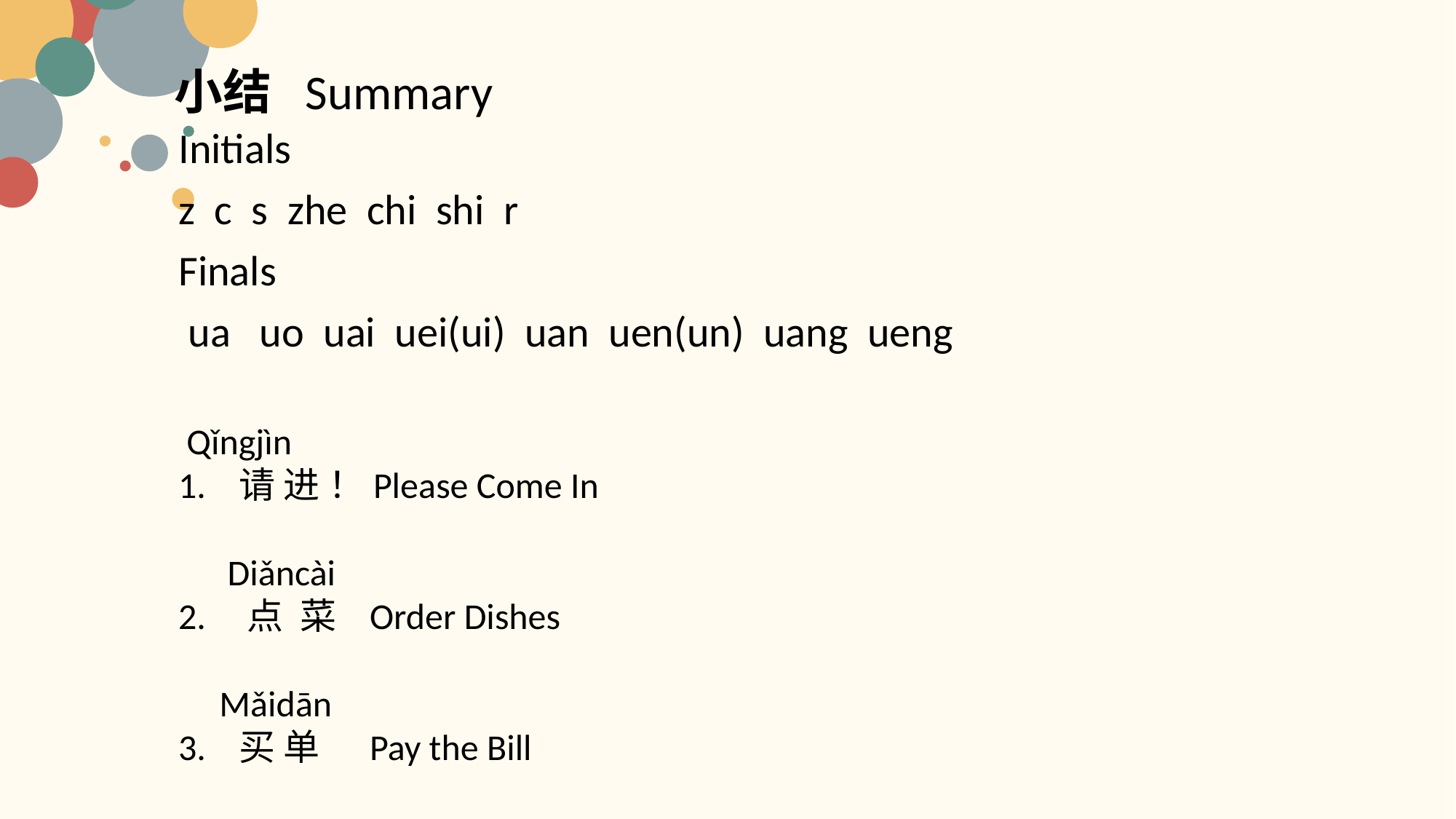

# 小结  Summary
Initials
z  c  s  zhe  chi  shi  r
Finals
 ua   uo  uai  uei(ui)  uan  uen(un)  uang  ueng
 Qǐngjìn
1.   请 进 ！Please Come In

      Diǎncài
2.    点  菜   Order Dishes

     Mǎidān
3.   买 单     Pay the Bill